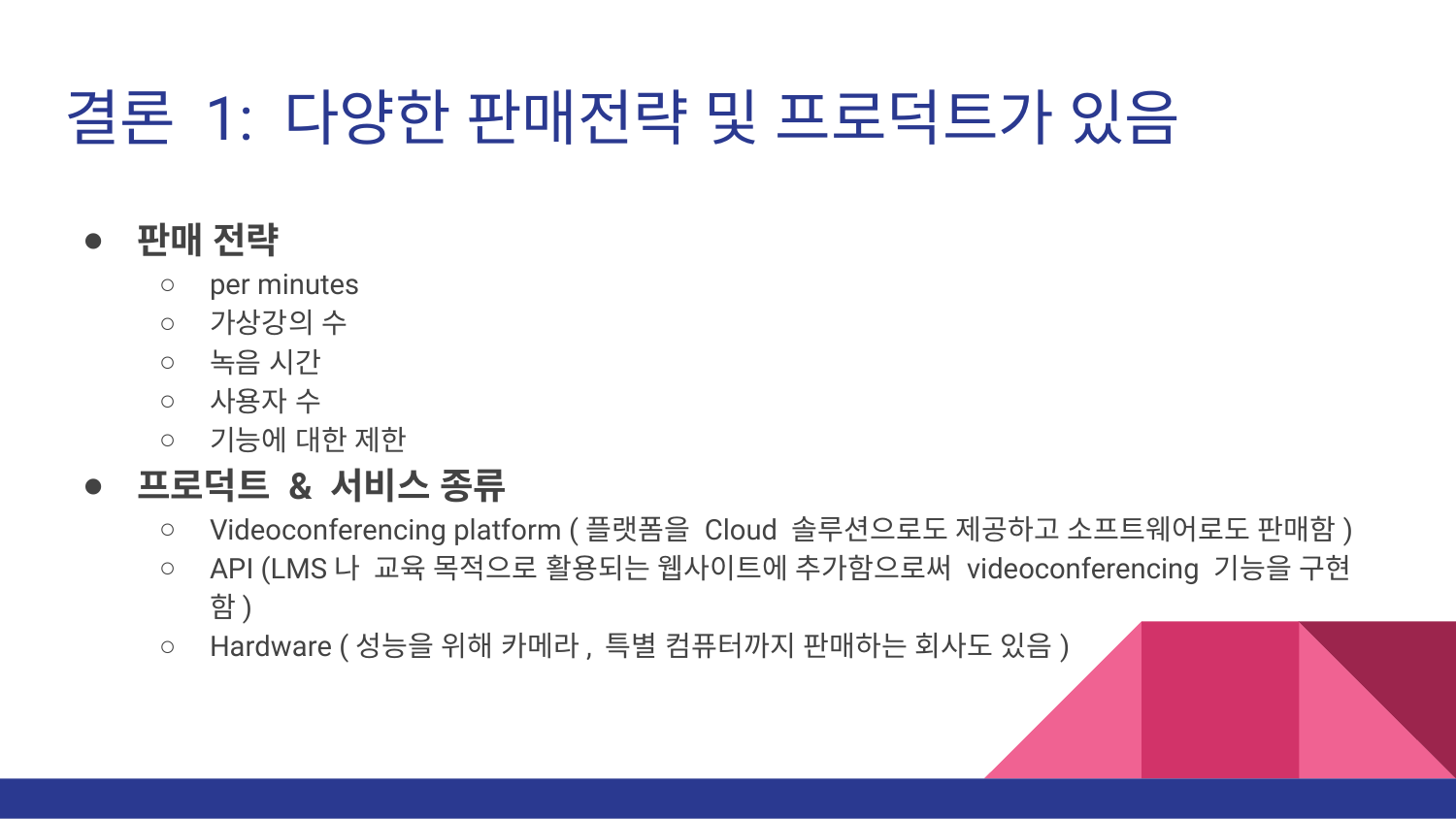

# 결론 1: 다양한 판매전략 및 프로덕트가 있음
판매 전략
per minutes
가상강의 수
녹음 시간
사용자 수
기능에 대한 제한
프로덕트 & 서비스 종류
Videoconferencing platform (플랫폼을 Cloud 솔루션으로도 제공하고 소프트웨어로도 판매함)
API (LMS나  교육 목적으로 활용되는 웹사이트에 추가함으로써 videoconferencing 기능을 구현함)
Hardware (성능을 위해 카메라, 특별 컴퓨터까지 판매하는 회사도 있음)